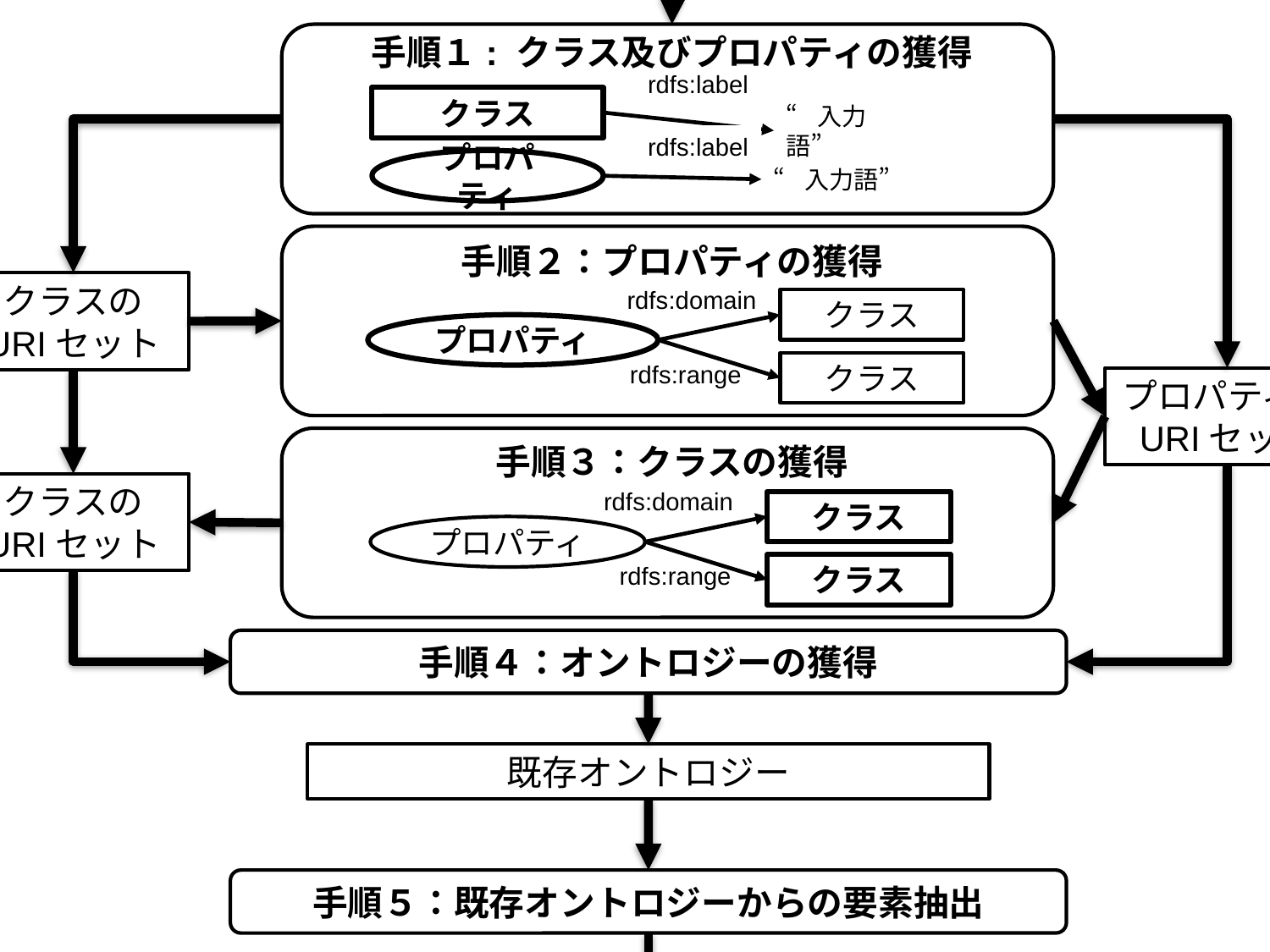

入力語セット

手順１: クラス及びプロパティの獲得
rdfs:label
クラス
“入力語”
rdfs:label
プロパティ
“入力語”

手順２：プロパティの獲得
クラスの
URIセット
rdfs:domain
クラス
プロパティ
rdfs:range
クラス
プロパティの
URIセット

手順３：クラスの獲得
rdfs:domain
クラス
プロパティ
rdfs:range
クラス
手順４：オントロジーの獲得
既存オントロジー
手順５：既存オントロジーからの要素抽出
手順６：不要プロパティの除去
手順７：既存オントロジーのランキング
クラスの
URIセット